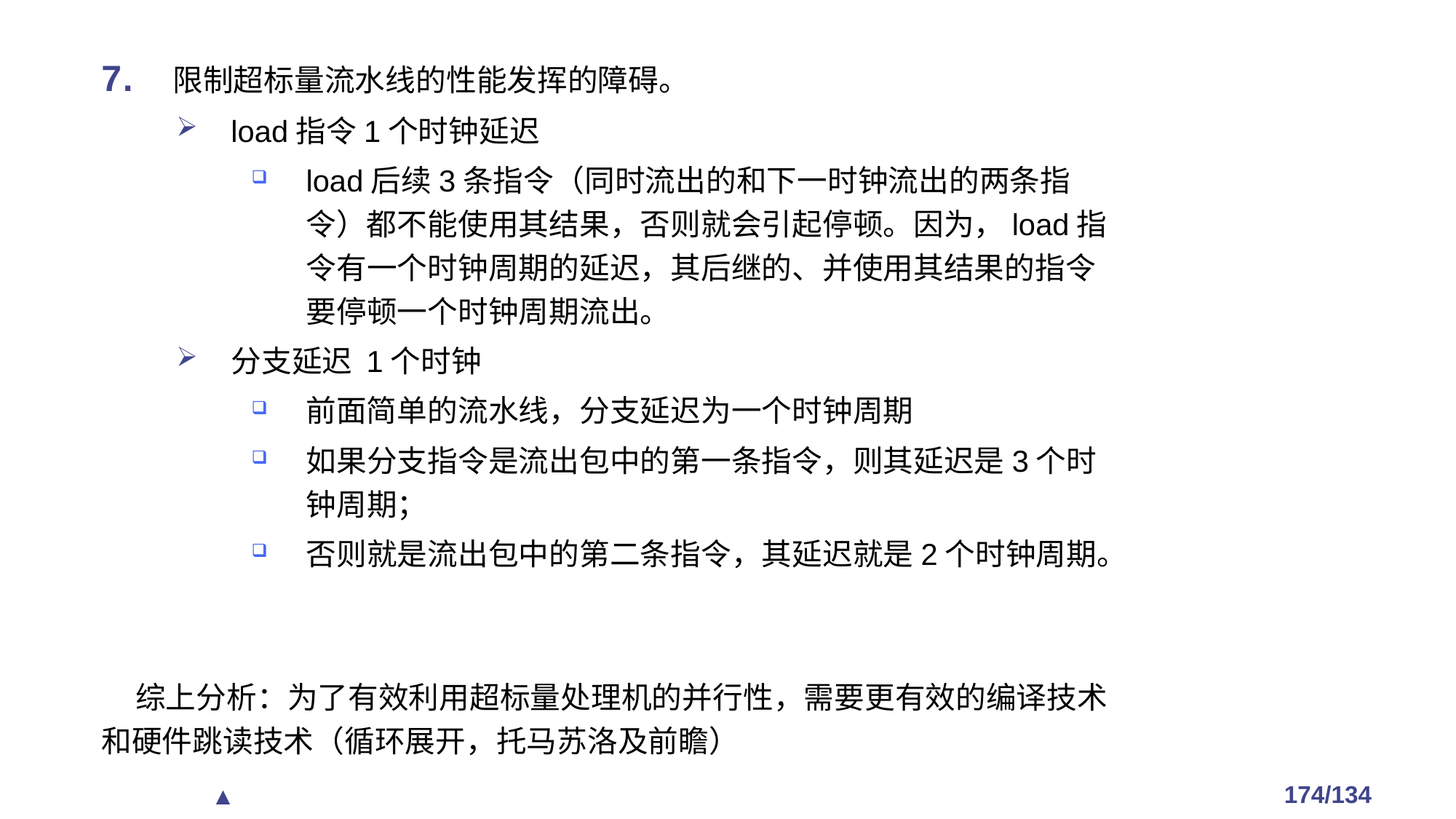

限制超标量流水线的性能发挥的障碍。
load指令1个时钟延迟
load后续3条指令（同时流出的和下一时钟流出的两条指令）都不能使用其结果，否则就会引起停顿。因为，load指令有一个时钟周期的延迟，其后继的、并使用其结果的指令要停顿一个时钟周期流出。
分支延迟 1个时钟
前面简单的流水线，分支延迟为一个时钟周期
如果分支指令是流出包中的第一条指令，则其延迟是3个时钟周期；
否则就是流出包中的第二条指令，其延迟就是2个时钟周期。

    综上分析：为了有效利用超标量处理机的并行性，需要更有效的编译技术和硬件跳读技术（循环展开，托马苏洛及前瞻）